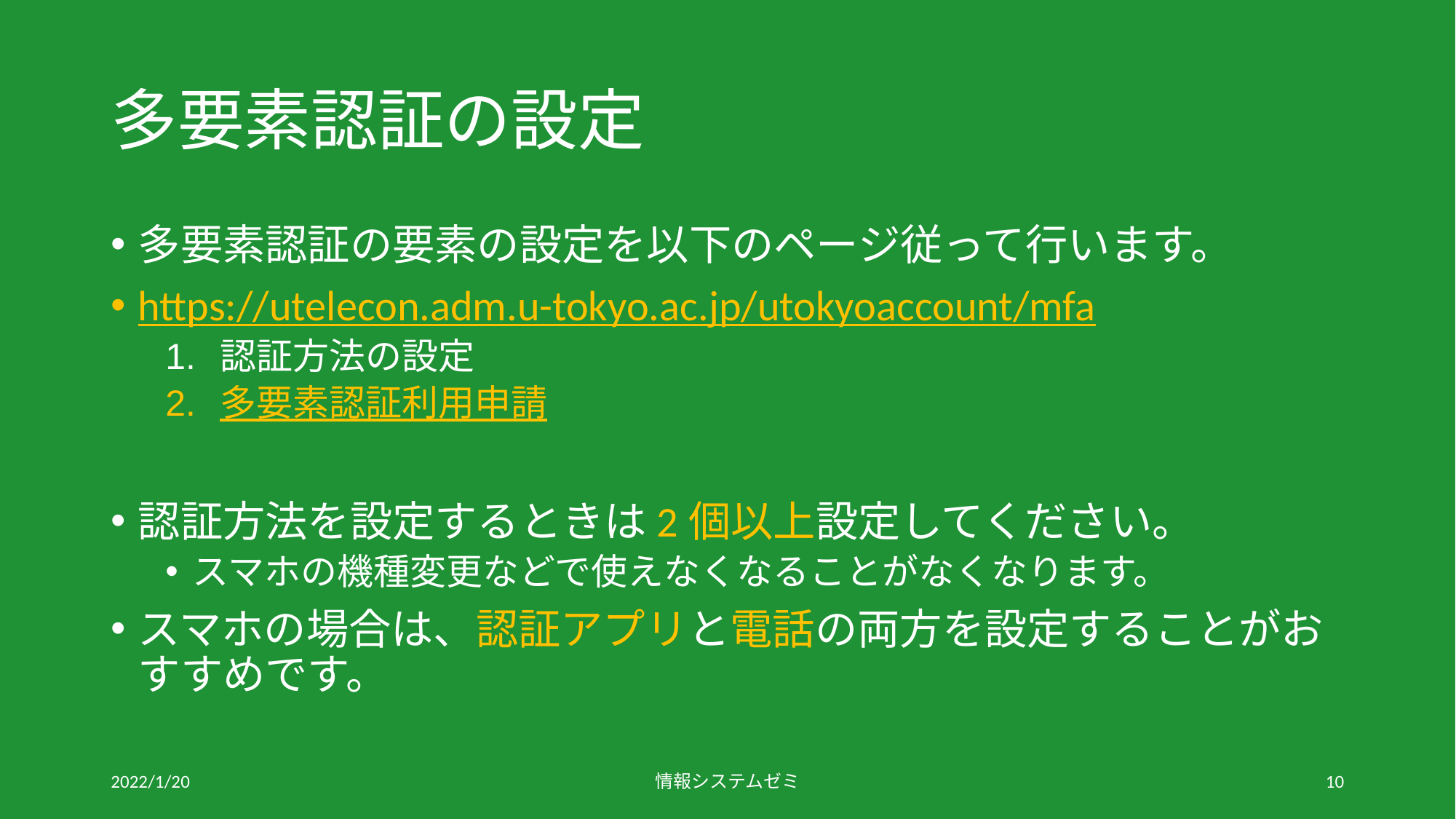

# 多要素認証の設定
多要素認証の要素の設定を以下のページ従って行います。
https://utelecon.adm.u-tokyo.ac.jp/utokyoaccount/mfa
認証方法の設定
多要素認証利用申請

認証方法を設定するときは2個以上設定してください。
スマホの機種変更などで使えなくなることがなくなります。
スマホの場合は、認証アプリと電話の両方を設定することがおすすめです。

2022/1/20
情報システムゼミ
10